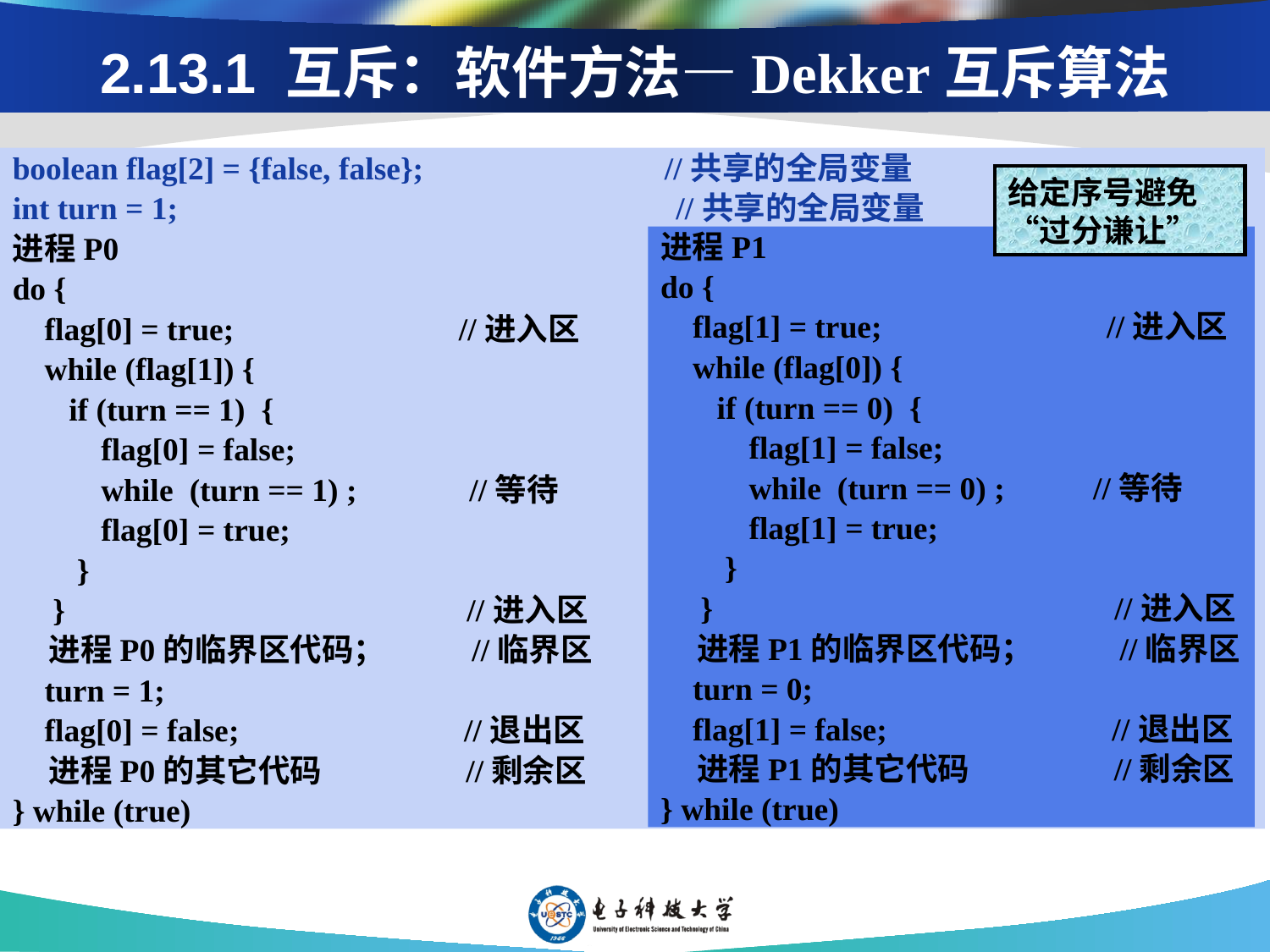

# 2.13.1 互斥：软件方法—Dekker互斥算法
boolean flag[2] = {false, false};                              //共享的全局变量
int turn = 1;                                                              //共享的全局变量
进程P0
do {
    flag[0] = true;                            //进入区
    while (flag[1]) {
       if (turn == 1)  {
           flag[0] = false;
           while  (turn == 1) ;              //等待
           flag[0] = true;
        }
     }                                                  //进入区
    进程P0的临界区代码；           //临界区
    turn = 1;
    flag[0] = false;                            //退出区
    进程P0的其它代码                   //剩余区
} while (true)
进程P1
do {
    flag[1] = true;                            //进入区
    while (flag[0]) {
       if (turn == 0)  {
           flag[1] = false;
           while  (turn == 0) ;           //等待
           flag[1] = true;
        }
     }                                                  //进入区
    进程P1的临界区代码；           //临界区
    turn = 0;
    flag[1] = false;                            //退出区
    进程P1的其它代码                   //剩余区
} while (true)
给定序号避免“过分谦让”